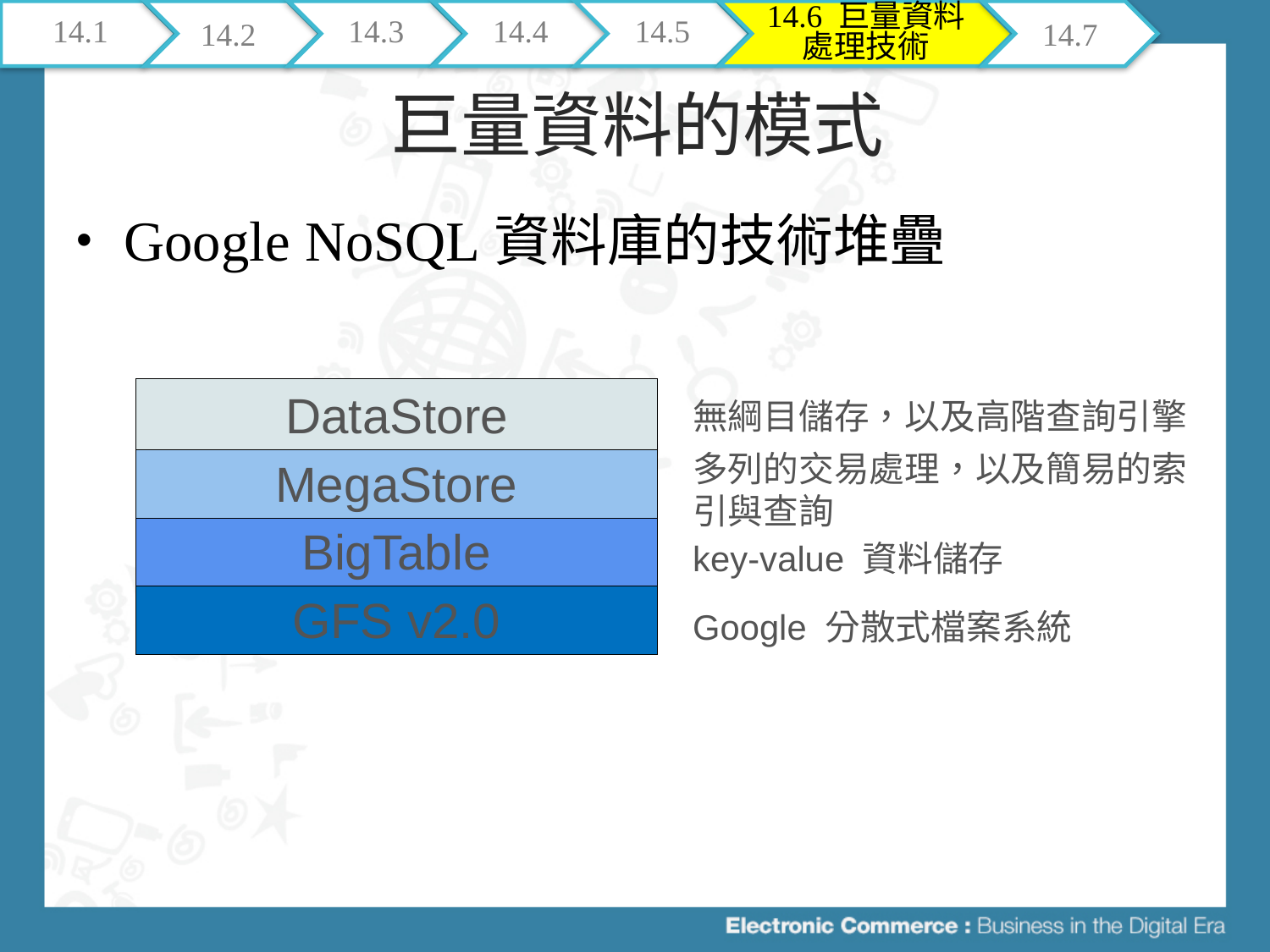

14.1
14.2
14.3
14.4
14.5
14.6 巨量資料處理技術
14.7
# 巨量資料的模式
Google NoSQL資料庫的技術堆疊

DataStore
無綱目儲存，以及高階查詢引擎

多列的交易處理，以及簡易的索引與查詢
MegaStore
BigTable
key-value 資料儲存
GFS v2.0
Google 分散式檔案系統